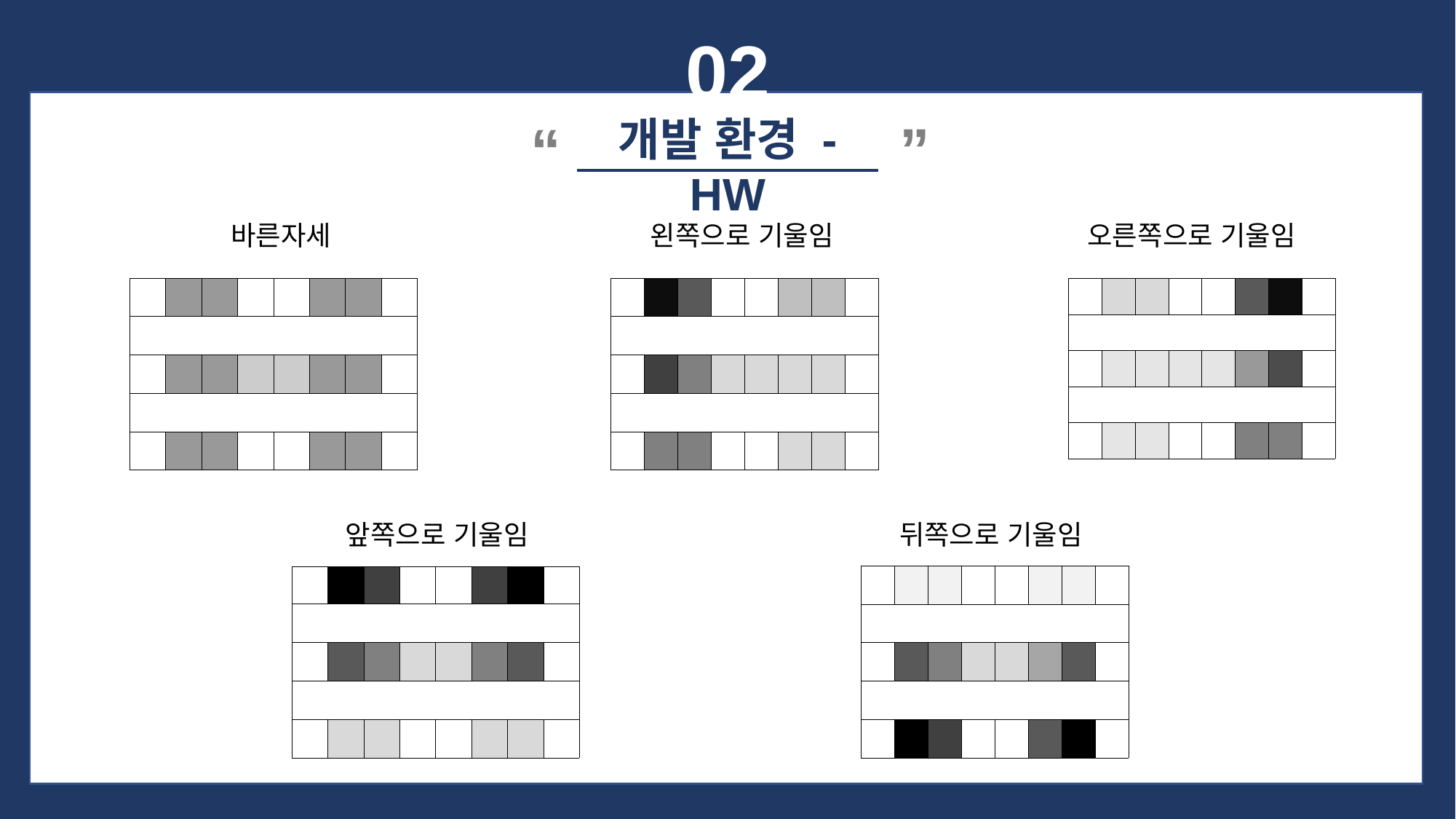

02

개발 환경 - HW
”
“
바른자세
왼쪽으로 기울임
오른쪽으로 기울임
|  |  |  |  |  |  |  |  |
| --- | --- | --- | --- | --- | --- | --- | --- |
|  |  |  |  |  |  |  |  |
|  |  |  |  |  |  |  |  |
|  |  |  |  |  |  |  |  |
|  |  |  |  |  |  |  |  |
|  |  |  |  |  |  |  |  |
| --- | --- | --- | --- | --- | --- | --- | --- |
|  |  |  |  |  |  |  |  |
|  |  |  |  |  |  |  |  |
|  |  |  |  |  |  |  |  |
|  |  |  |  |  |  |  |  |
|  |  |  |  |  |  |  |  |
| --- | --- | --- | --- | --- | --- | --- | --- |
|  |  |  |  |  |  |  |  |
|  |  |  |  |  |  |  |  |
|  |  |  |  |  |  |  |  |
|  |  |  |  |  |  |  |  |
앞쪽으로 기울임
뒤쪽으로 기울임
|  |  |  |  |  |  |  |  |
| --- | --- | --- | --- | --- | --- | --- | --- |
|  |  |  |  |  |  |  |  |
|  |  |  |  |  |  |  |  |
|  |  |  |  |  |  |  |  |
|  |  |  |  |  |  |  |  |
|  |  |  |  |  |  |  |  |
| --- | --- | --- | --- | --- | --- | --- | --- |
|  |  |  |  |  |  |  |  |
|  |  |  |  |  |  |  |  |
|  |  |  |  |  |  |  |  |
|  |  |  |  |  |  |  |  |